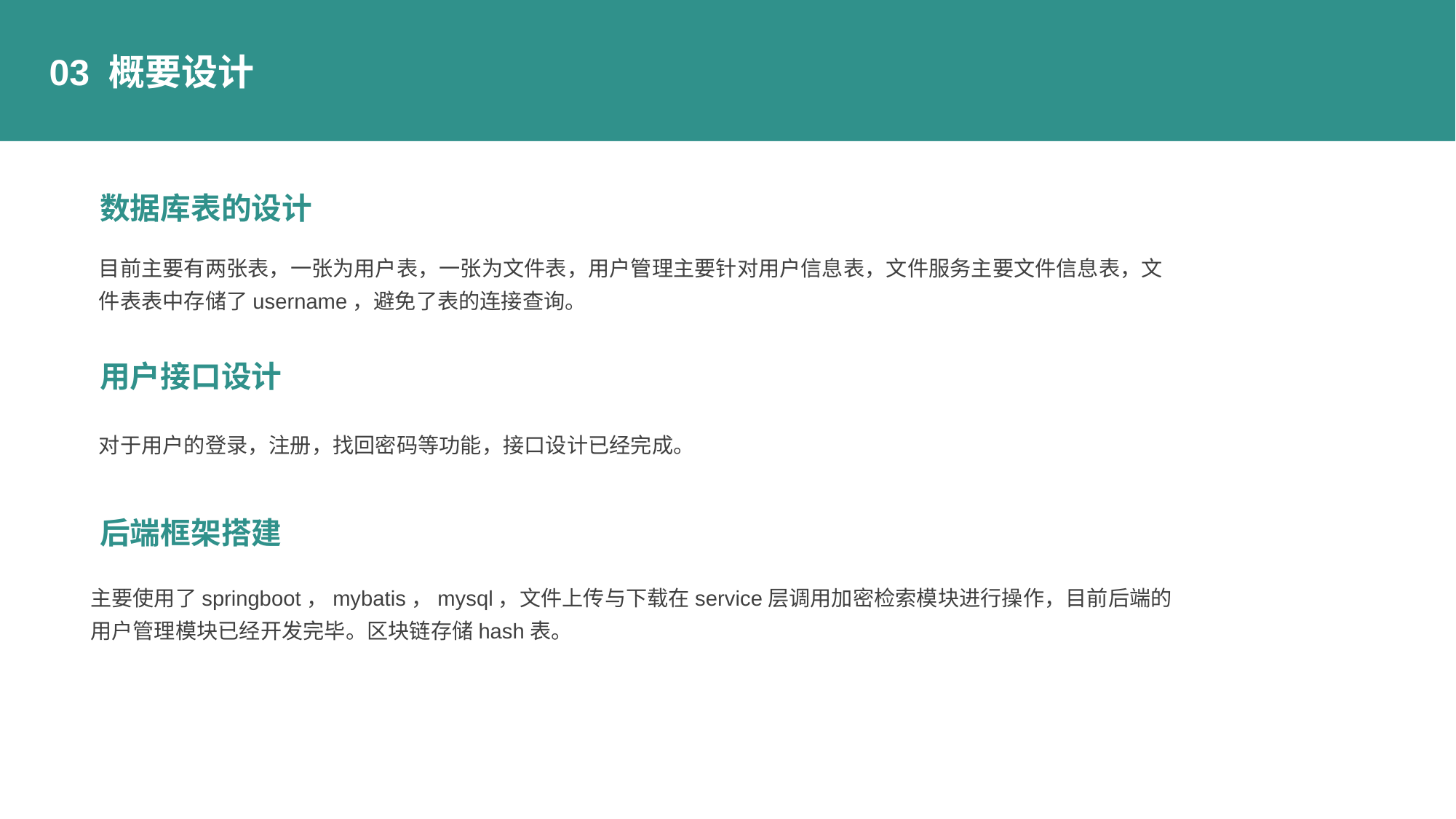

03 概要设计
数据库表的设计
目前主要有两张表，一张为用户表，一张为文件表，用户管理主要针对用户信息表，文件服务主要文件信息表，文件表表中存储了username，避免了表的连接查询。
用户接口设计
对于用户的登录，注册，找回密码等功能，接口设计已经完成。
后端框架搭建
主要使用了springboot，mybatis，mysql，文件上传与下载在service层调用加密检索模块进行操作，目前后端的用户管理模块已经开发完毕。区块链存储hash表。